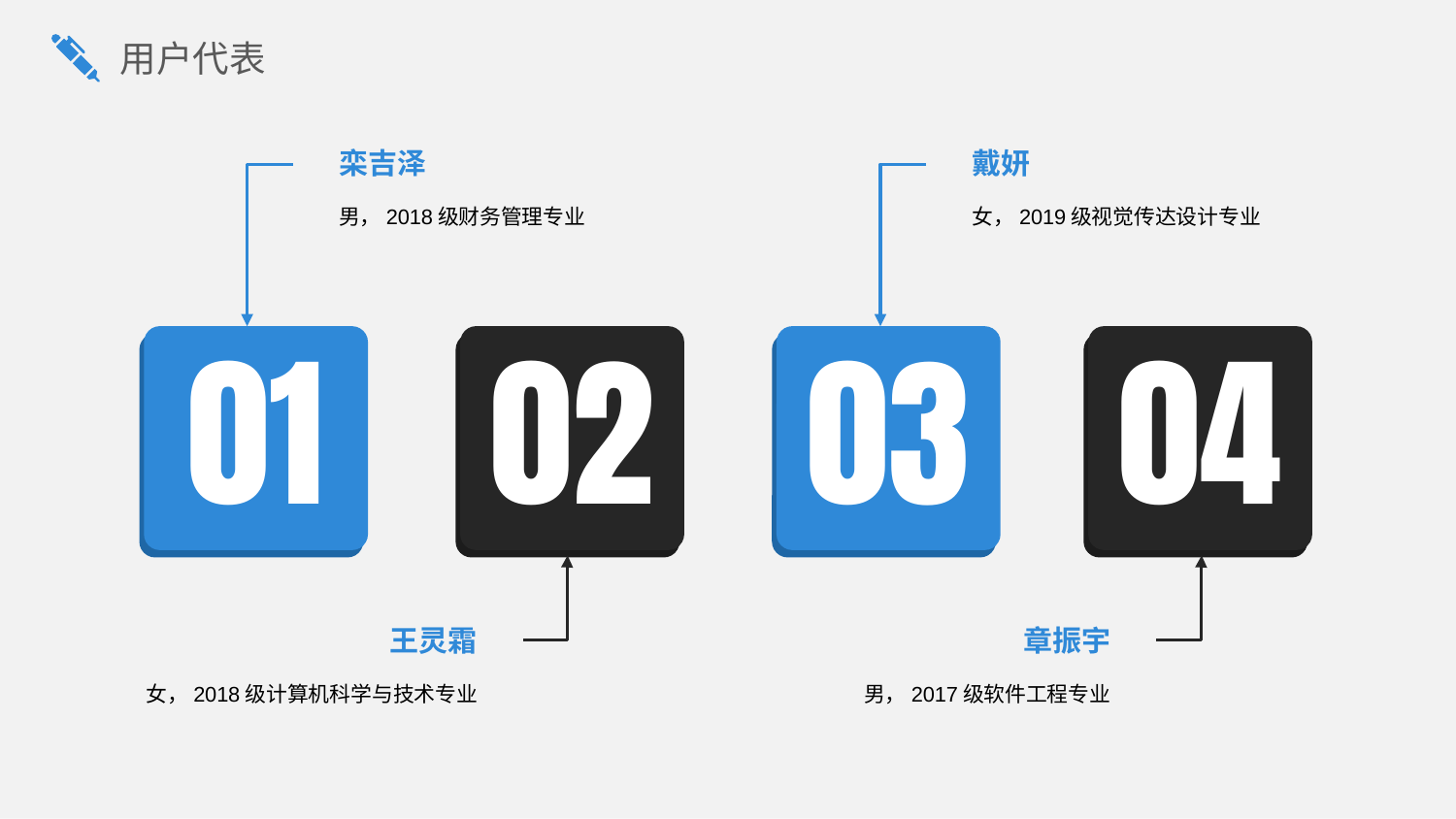

用户代表
栾吉泽
男，2018级财务管理专业
01

戴妍
女，2019级视觉传达设计专业
03

02

王灵霜
女，2018级计算机科学与技术专业
04

章振宇
男，2017级软件工程专业